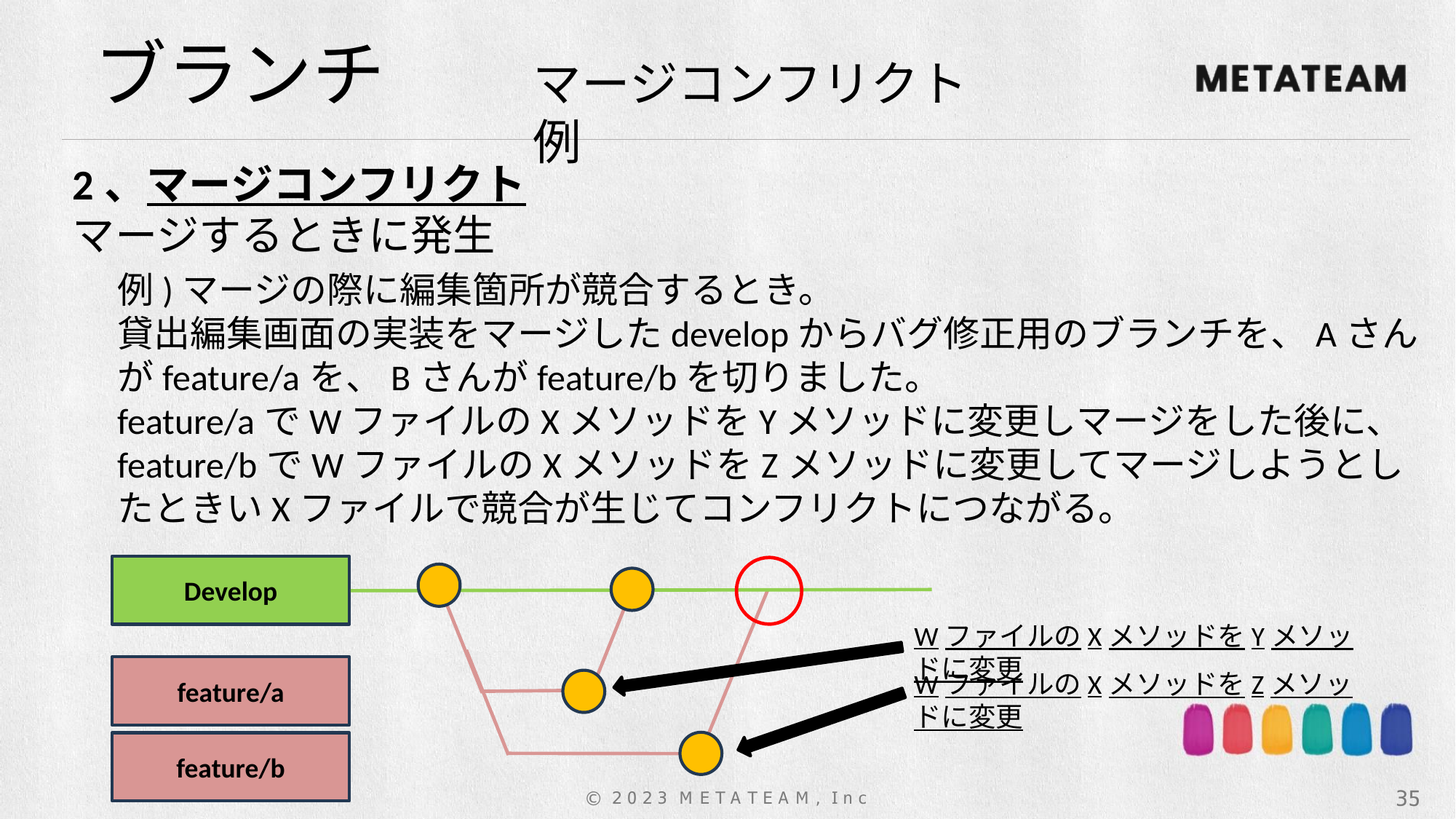

ブランチ

マージコンフリクト例

2、マージコンフリクト
マージするときに発生
例)マージの際に編集箇所が競合するとき。
貸出編集画面の実装をマージしたdevelopからバグ修正用のブランチを、Aさんがfeature/aを、Bさんがfeature/bを切りました。
feature/aでWファイルのXメソッドをYメソッドに変更しマージをした後に、feature/bでWファイルのXメソッドをZメソッドに変更してマージしようとしたときいXファイルで競合が生じてコンフリクトにつながる。
Develop

WファイルのXメソッドをYメソッドに変更
feature/a

WファイルのXメソッドをZメソッドに変更

feature/b
35
©  2 0 2 3  M E T A T E A M ,  I n c .